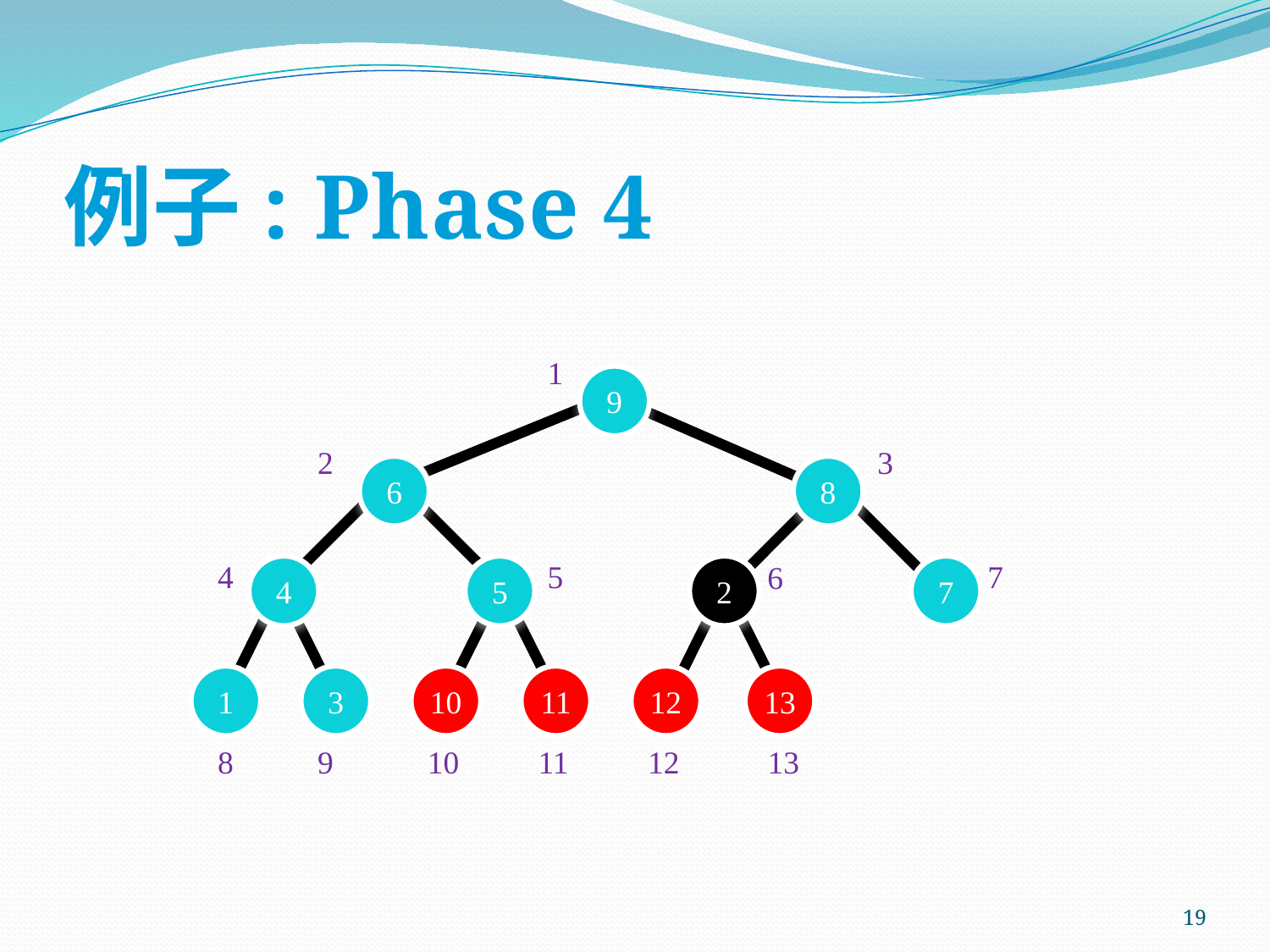

# 例子: Phase 4
1
9

2
3
6
8

4
5
7
6
4
5
2
7

1
3
10
11
12
13
8
9
10
11
12
13
19